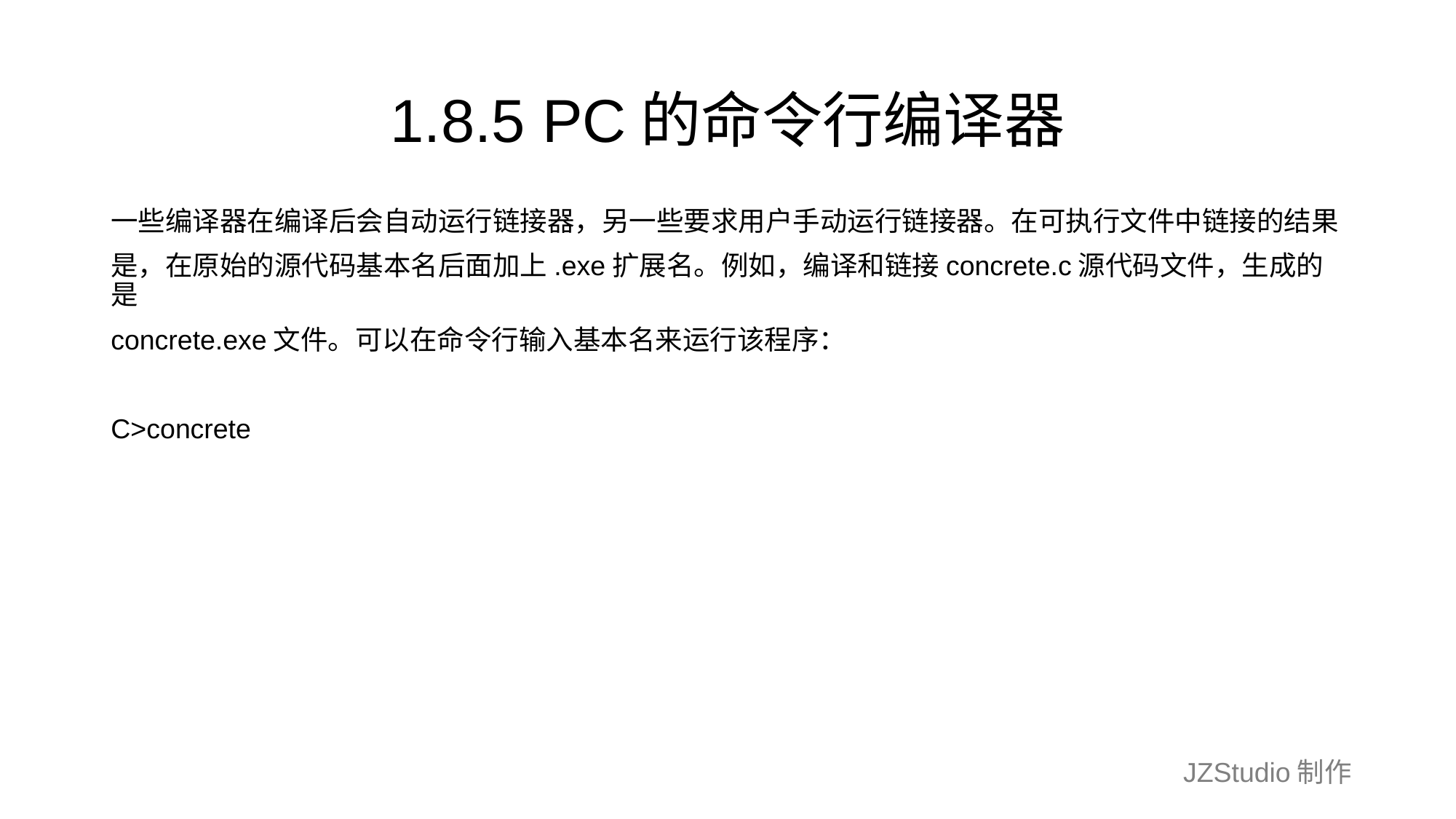

# 1.8.5 PC的命令行编译器
一些编译器在编译后会自动运行链接器，另一些要求用户手动运行链接器。在可执行文件中链接的结果
是，在原始的源代码基本名后面加上.exe扩展名。例如，编译和链接concrete.c源代码文件，生成的是
concrete.exe文件。可以在命令行输入基本名来运行该程序：

C>concrete